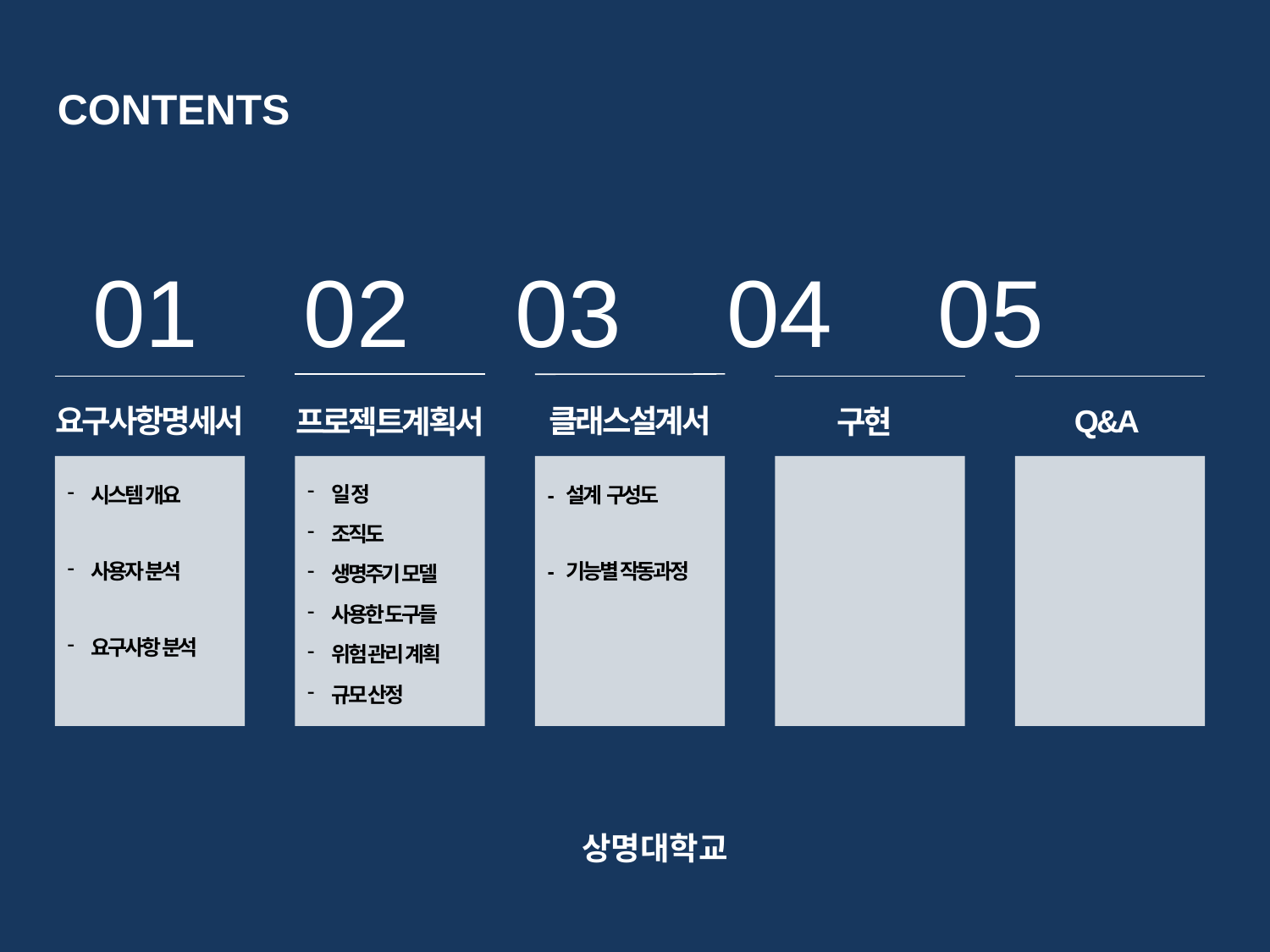

CONTENTS
 01    02    03    04    05
요구사항명세서
클래스설계서
 Q&A
프로젝트계획서
구현

일 정

조직도

생명주기 모델

사용한 도구들

위험 관리 계획

규모 산정
시스템 개요

사용자 분석

요구사항 분석
-  설계  구성도

-  기능별 작동과정
상명대학교